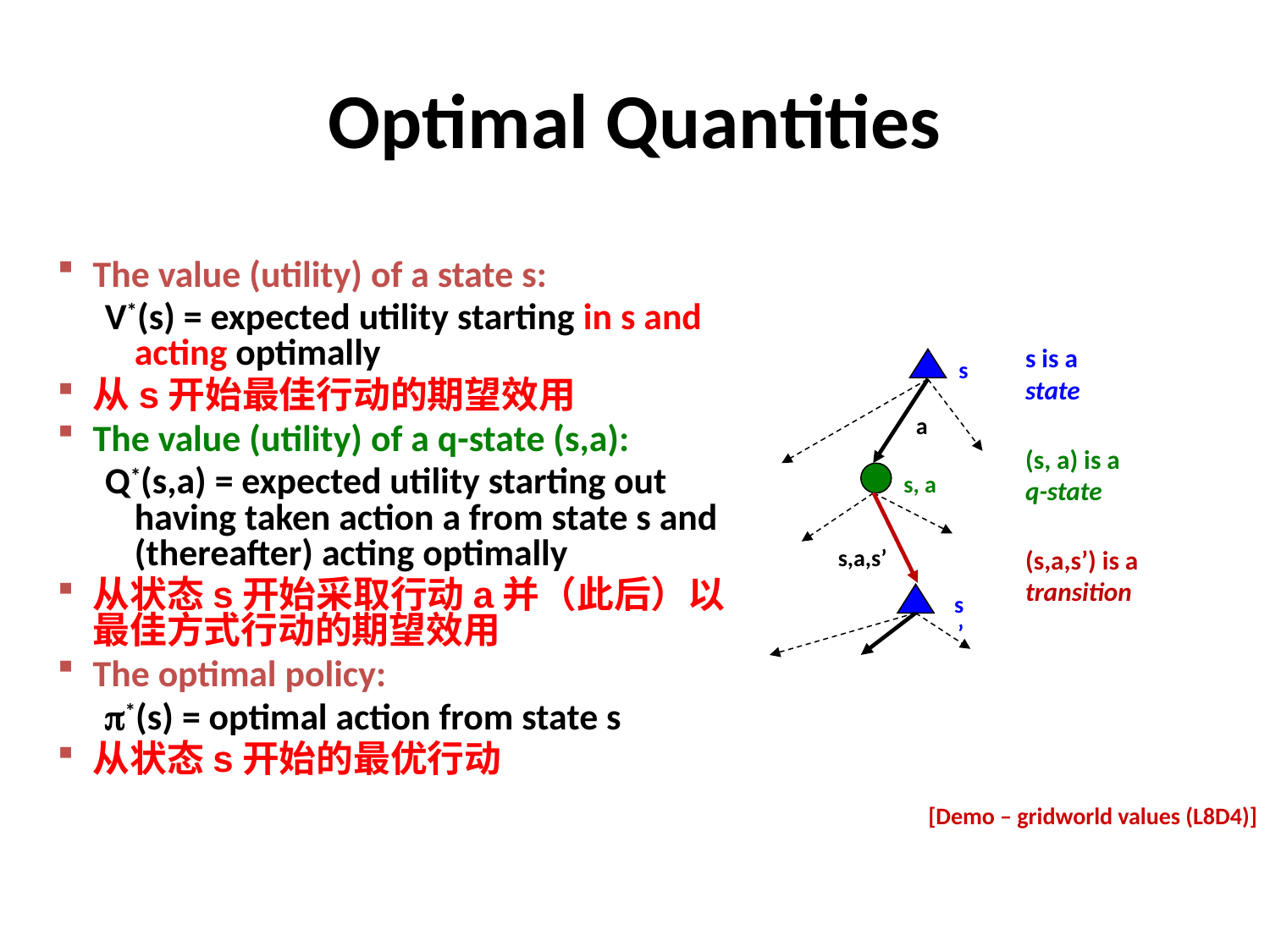

# Optimal Quantities
The value (utility) of a state s:
V*(s) = expected utility starting in s and acting optimally
从s开始最佳行动的期望效用
The value (utility) of a q-state (s,a):
Q*(s,a) = expected utility starting out having taken action a from state s and (thereafter) acting optimally
从状态s开始采取行动a并（此后）以最佳方式行动的期望效用
The optimal policy:
π*(s) = optimal action from state s
从状态s开始的最优行动
s is a state

s

a
(s, a) is a q-state

s, a

s,a,s’
(s,a,s’) is a
transition
s’

[Demo – gridworld values (L8D4)]